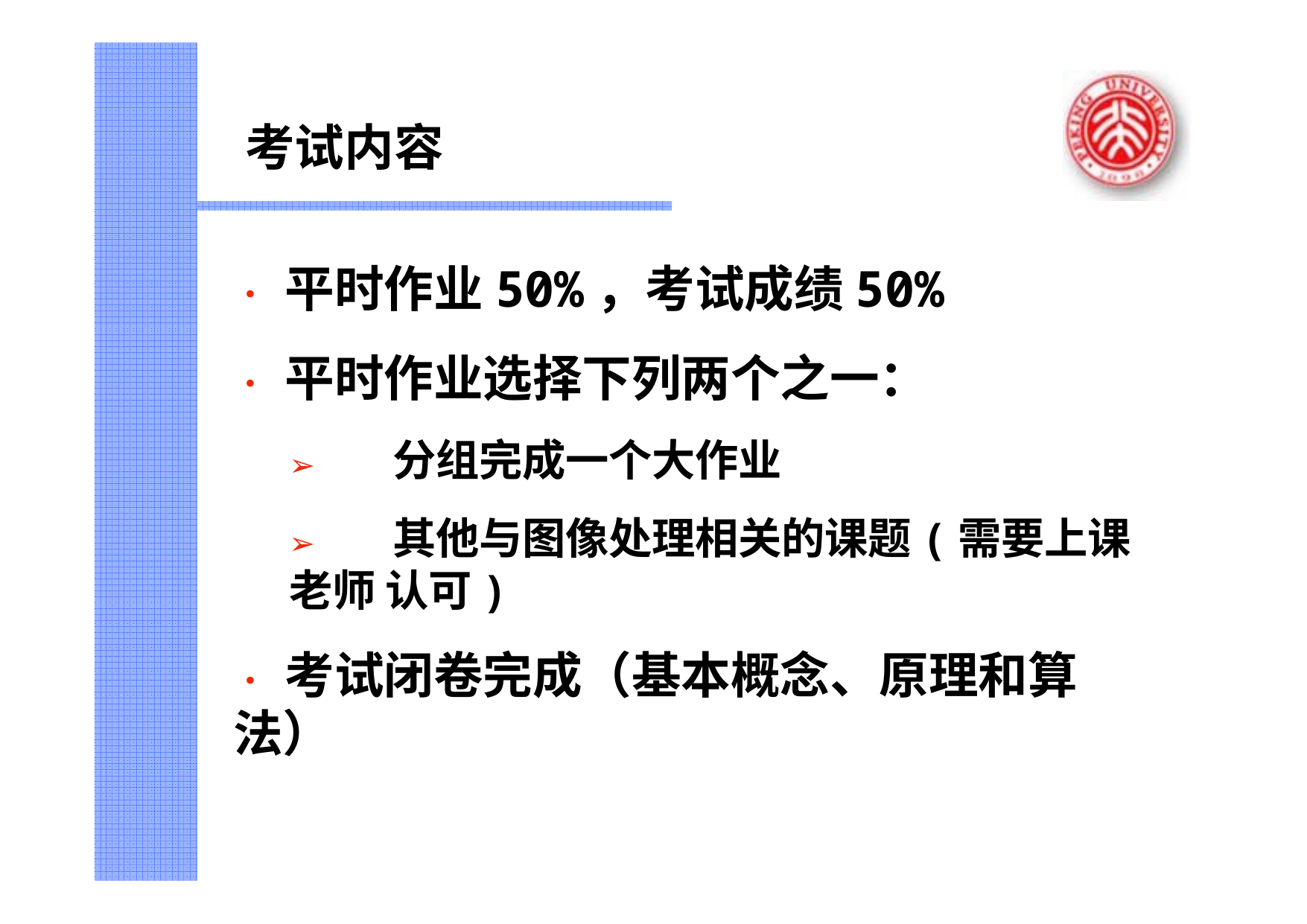

# 考试内容
•	平时作业50%，考试成绩50%
•	平时作业选择下列两个之一：
➢	分组完成一个大作业
➢	其他与图像处理相关的课题(需要上课老师 认可)
•	考试闭卷完成（基本概念、原理和算法）